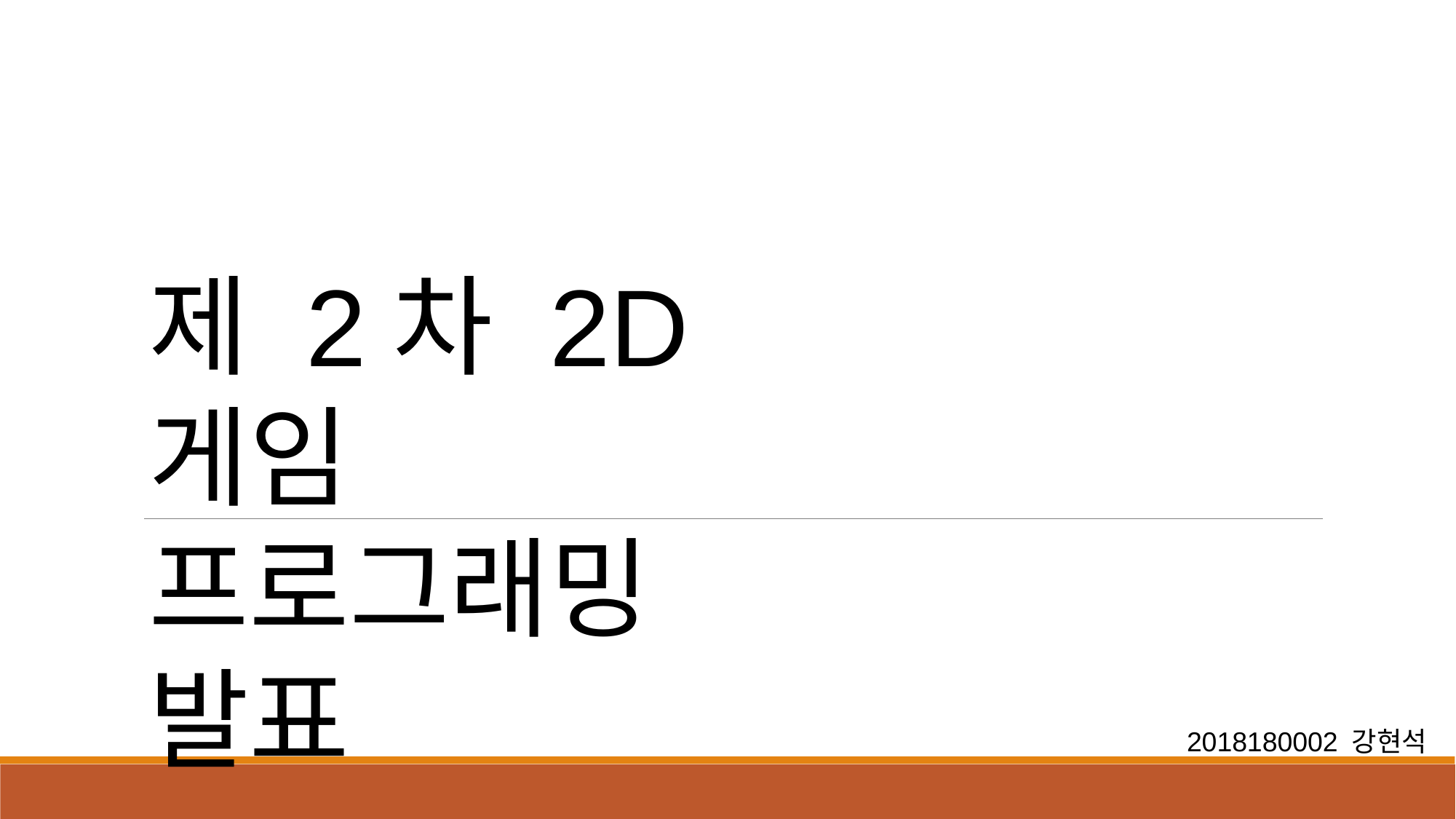

제 2차 2D 게임 프로그래밍 발표
2018180002 강현석